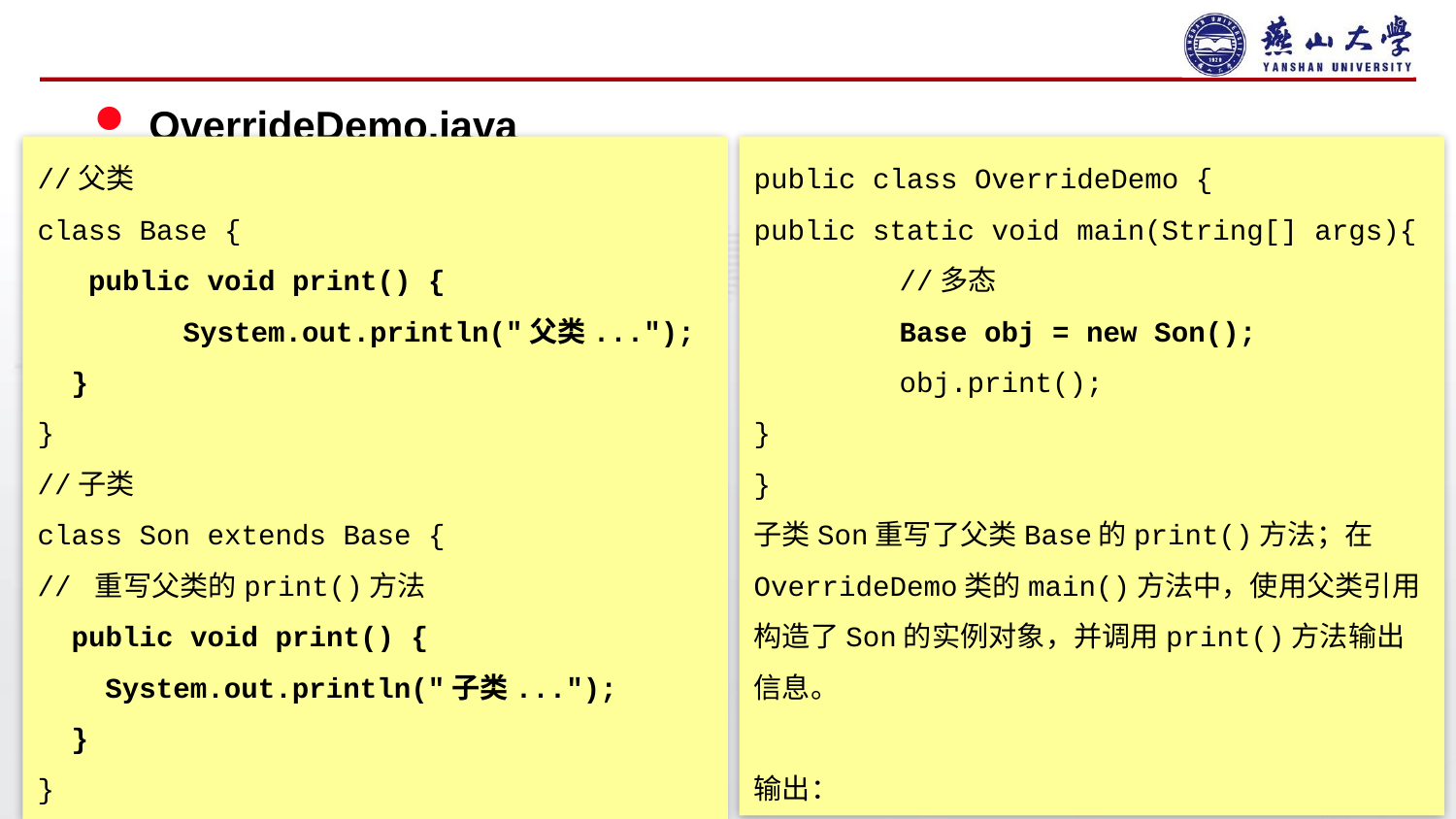

#
OverrideDemo.java
//父类
class Base {
   public void print() {
	System.out.println("父类...");
  }
}
//子类
class Son extends Base {
// 重写父类的print()方法
  public void print() {
    System.out.println("子类...");
  }
}
public class OverrideDemo {
public static void main(String[] args){
	//多态
	Base obj = new Son();
	obj.print();
}
}
子类Son重写了父类Base的print()方法；在OverrideDemo类的main()方法中，使用父类引用构造了Son的实例对象，并调用print()方法输出信息。

输出：
   子类…